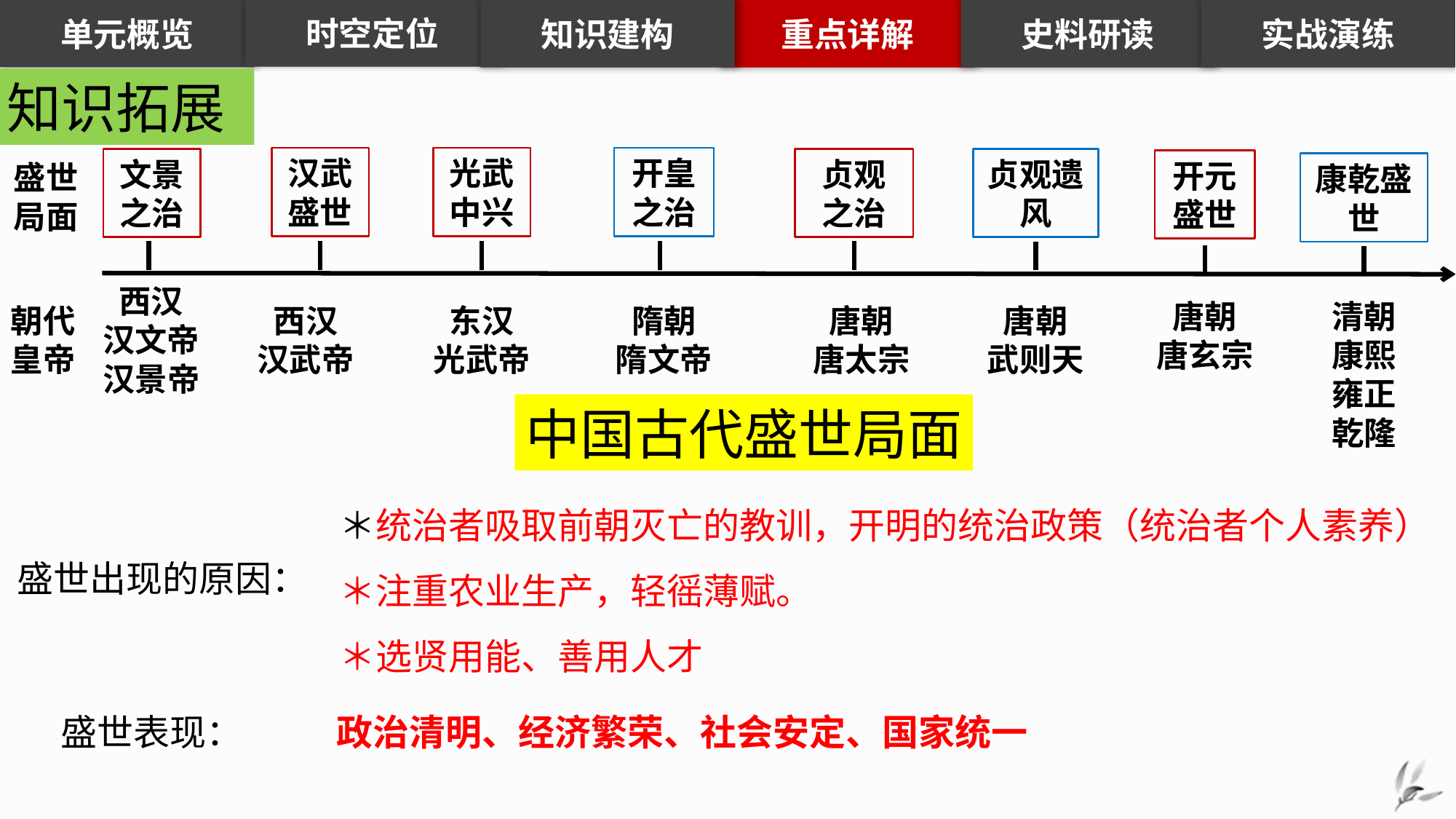

知识建构
重点详解
史料研读

实战演练
时空定位
单元概览
知识拓展
汉武盛世
光武中兴
开皇之治
文景之治
贞观之治
贞观遗风
开元盛世
盛世局面
康乾盛世
西汉
汉文帝
汉景帝

唐朝
唐玄宗
清朝
康熙
雍正
乾隆
朝代皇帝
西汉
汉武帝
东汉
光武帝
隋朝
隋文帝
唐朝
唐太宗
唐朝
武则天
中国古代盛世局面
＊统治者吸取前朝灭亡的教训，开明的统治政策（统治者个人素养）
＊注重农业生产，轻徭薄赋。
＊选贤用能、善用人才
盛世出现的原因：
盛世表现：
政治清明、经济繁荣、社会安定、国家统一